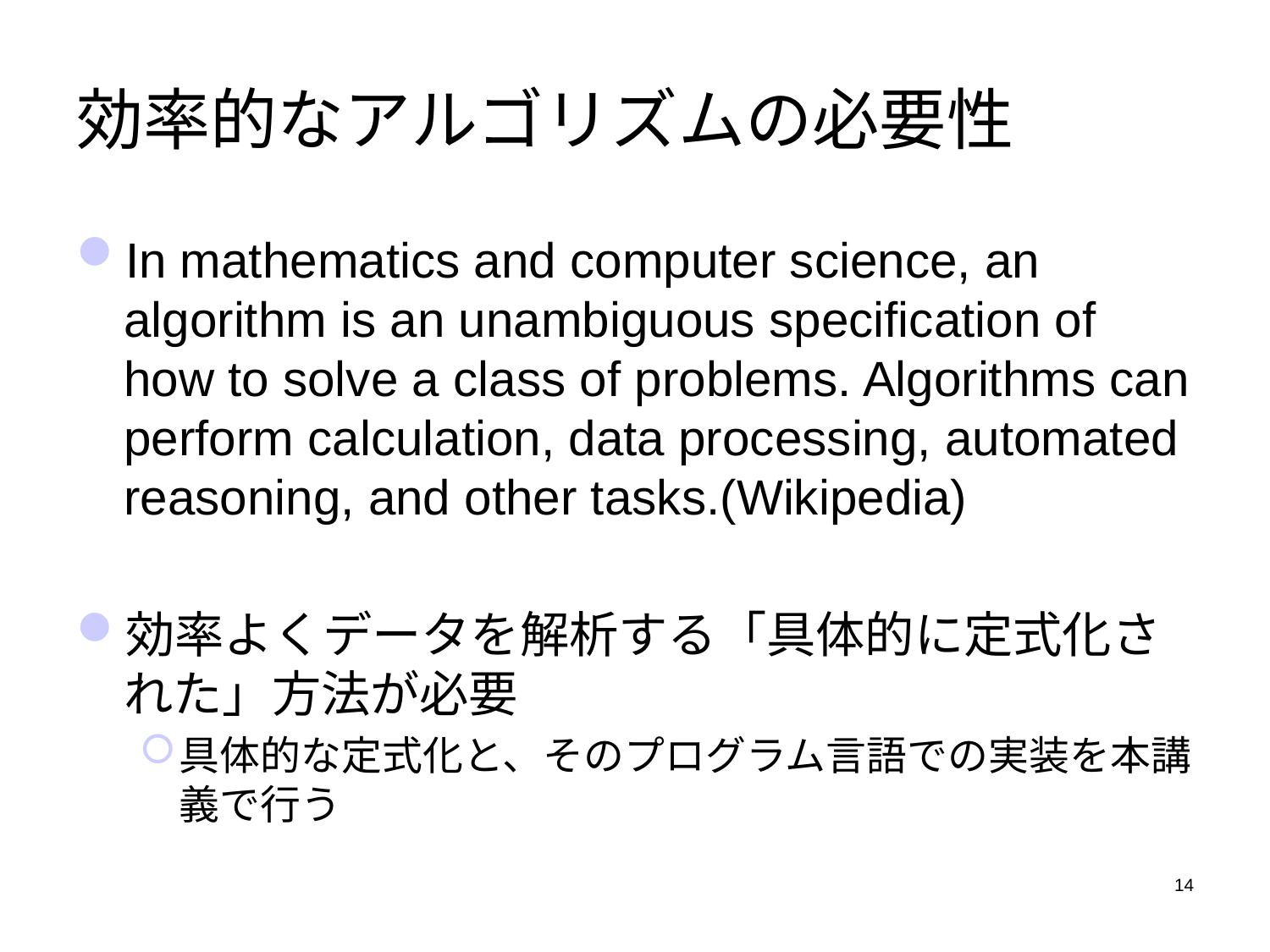

# 効率的なアルゴリズムの必要性
In mathematics and computer science, an algorithm is an unambiguous specification of how to solve a class of problems. Algorithms can perform calculation, data processing, automated reasoning, and other tasks.(Wikipedia)

効率よくデータを解析する「具体的に定式化された」方法が必要
具体的な定式化と、そのプログラム言語での実装を本講義で行う
14